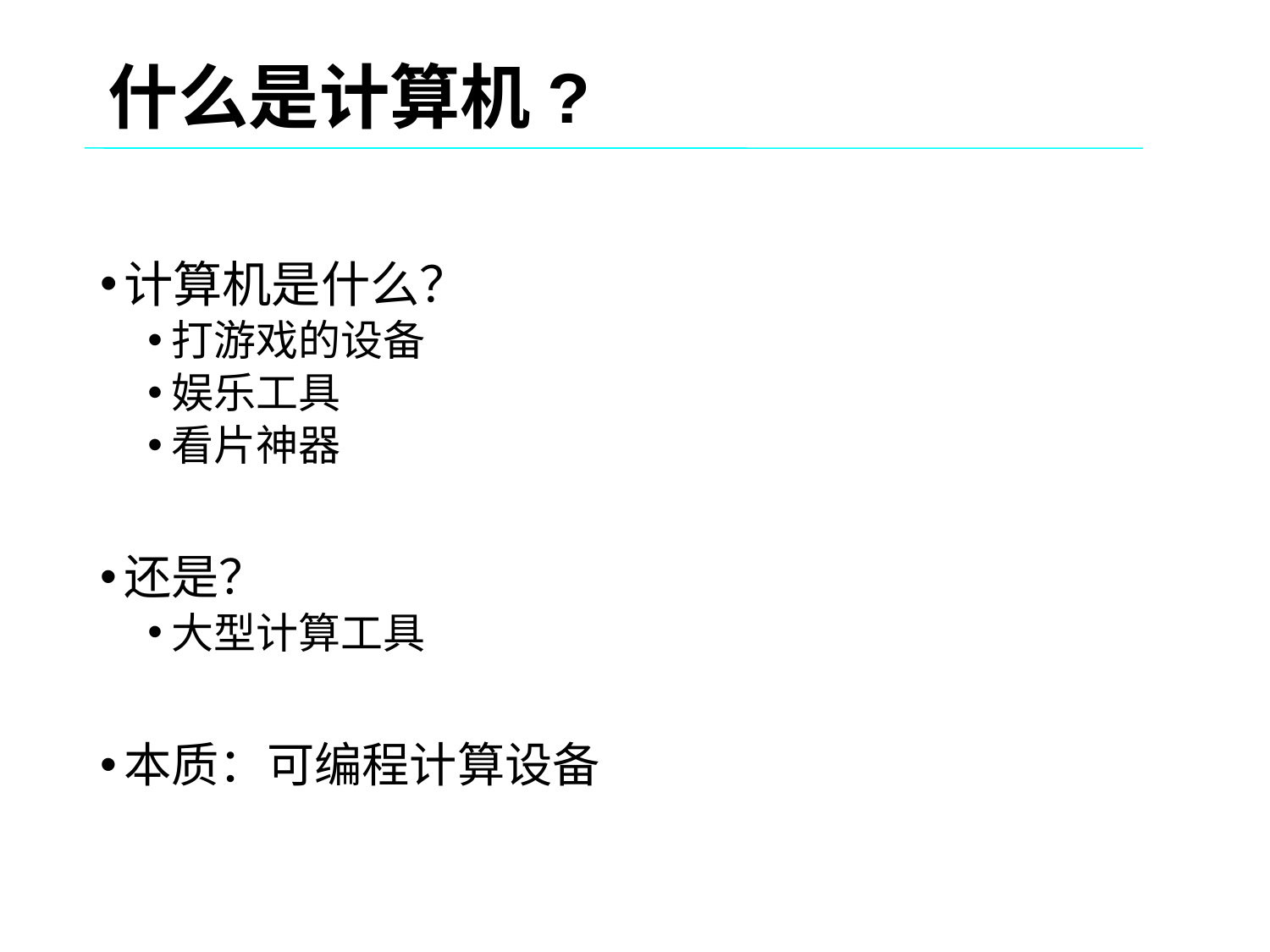

什么是计算机?

计算机是什么？
打游戏的设备
娱乐工具
看片神器

还是？
大型计算工具

本质：可编程计算设备